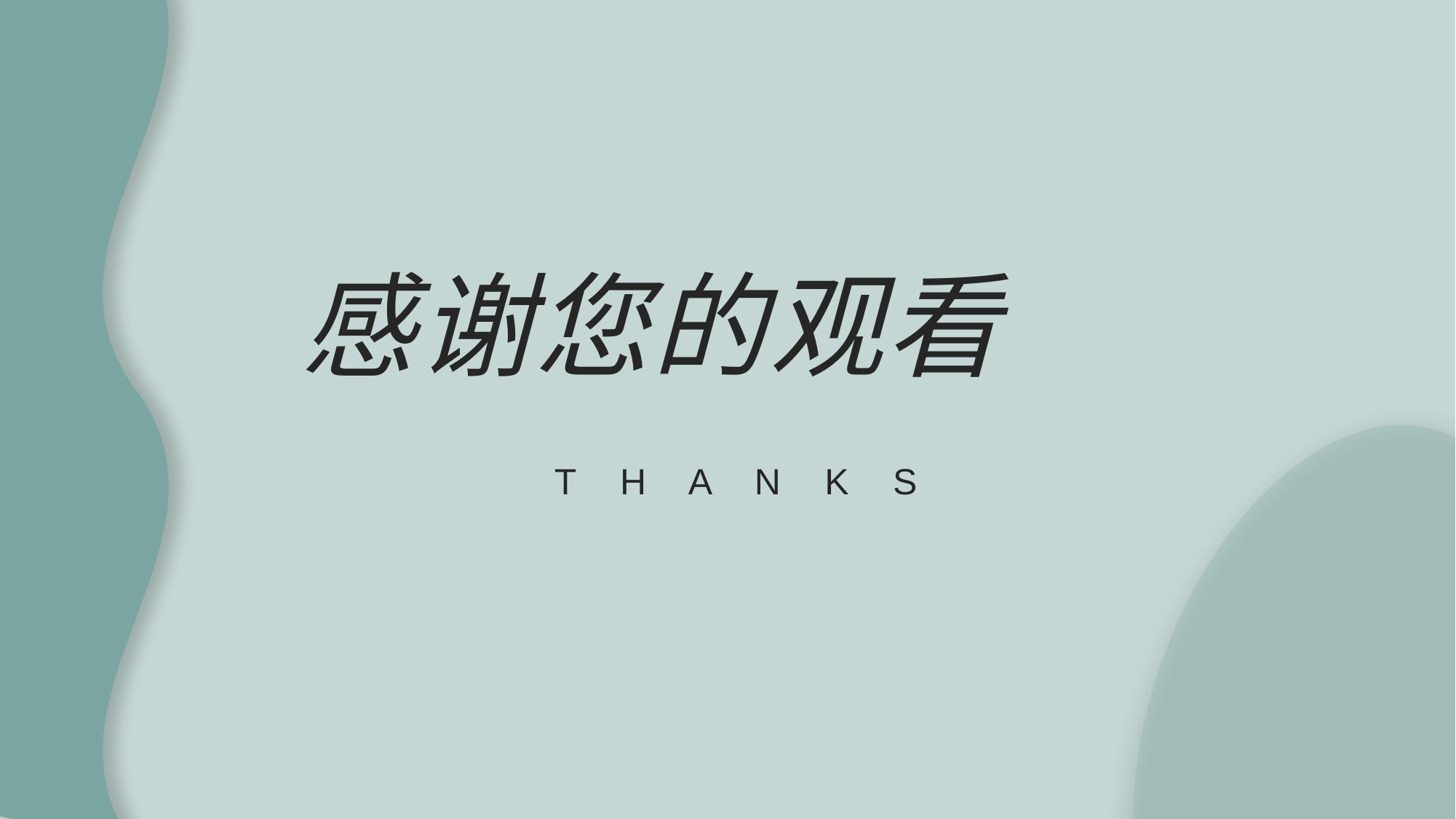

感谢您的观看

T   H   A   N   K   S